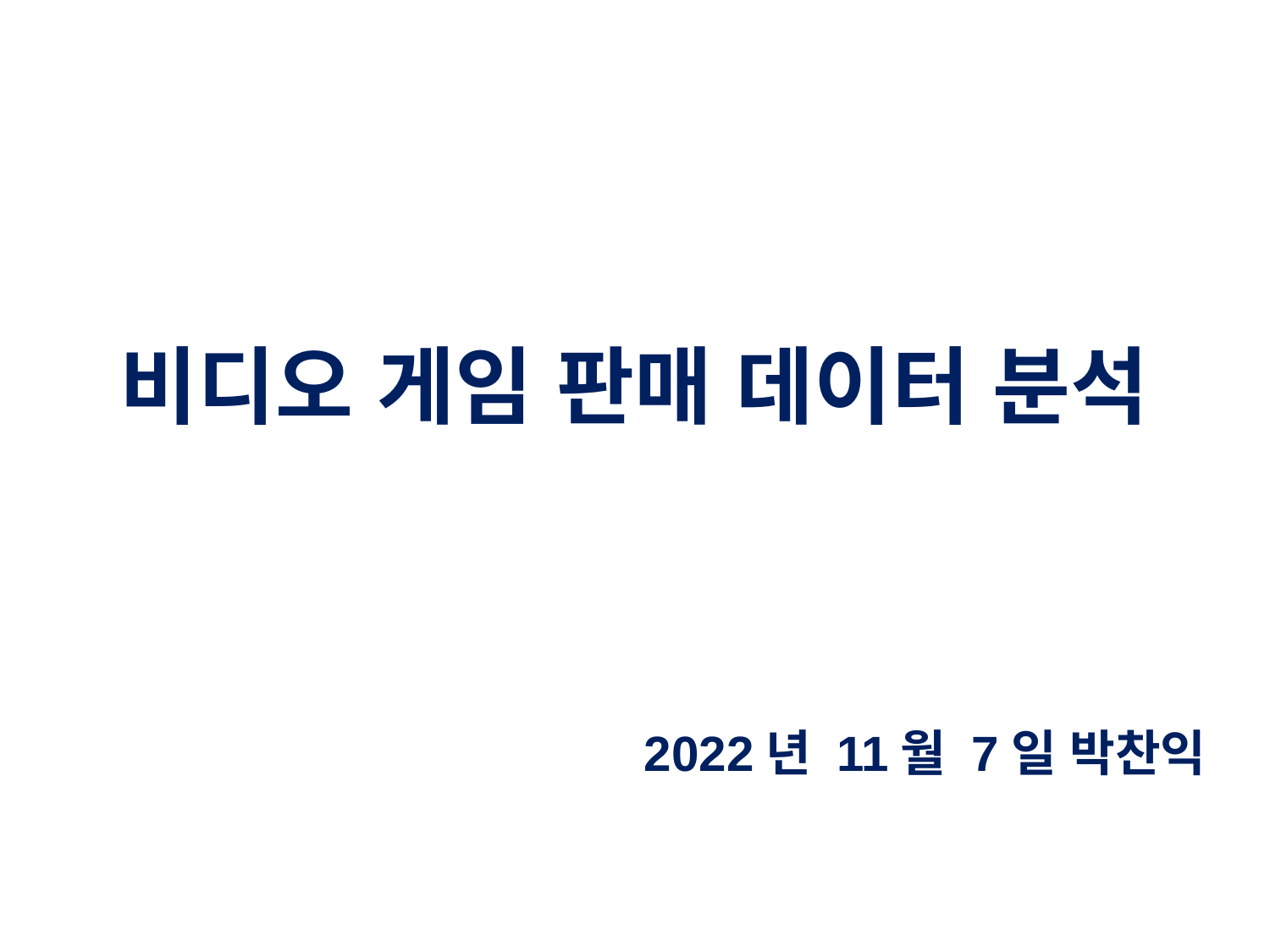

비디오 게임 판매 데이터 분석
2022년 11월 7일 박찬익